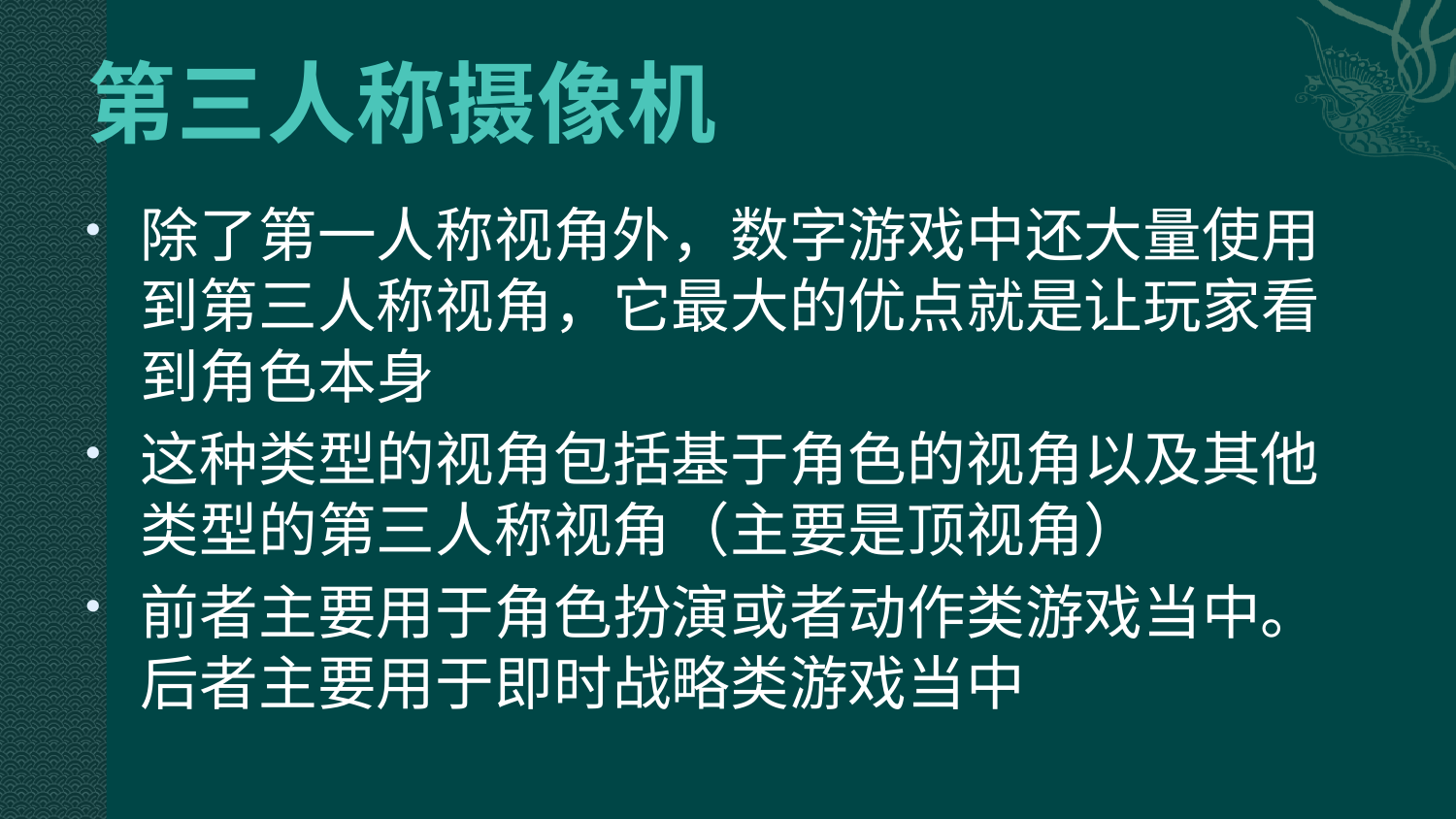

# 第三人称摄像机
除了第一人称视角外，数字游戏中还大量使用到第三人称视角，它最大的优点就是让玩家看到角色本身
这种类型的视角包括基于角色的视角以及其他类型的第三人称视角（主要是顶视角）
前者主要用于角色扮演或者动作类游戏当中。后者主要用于即时战略类游戏当中